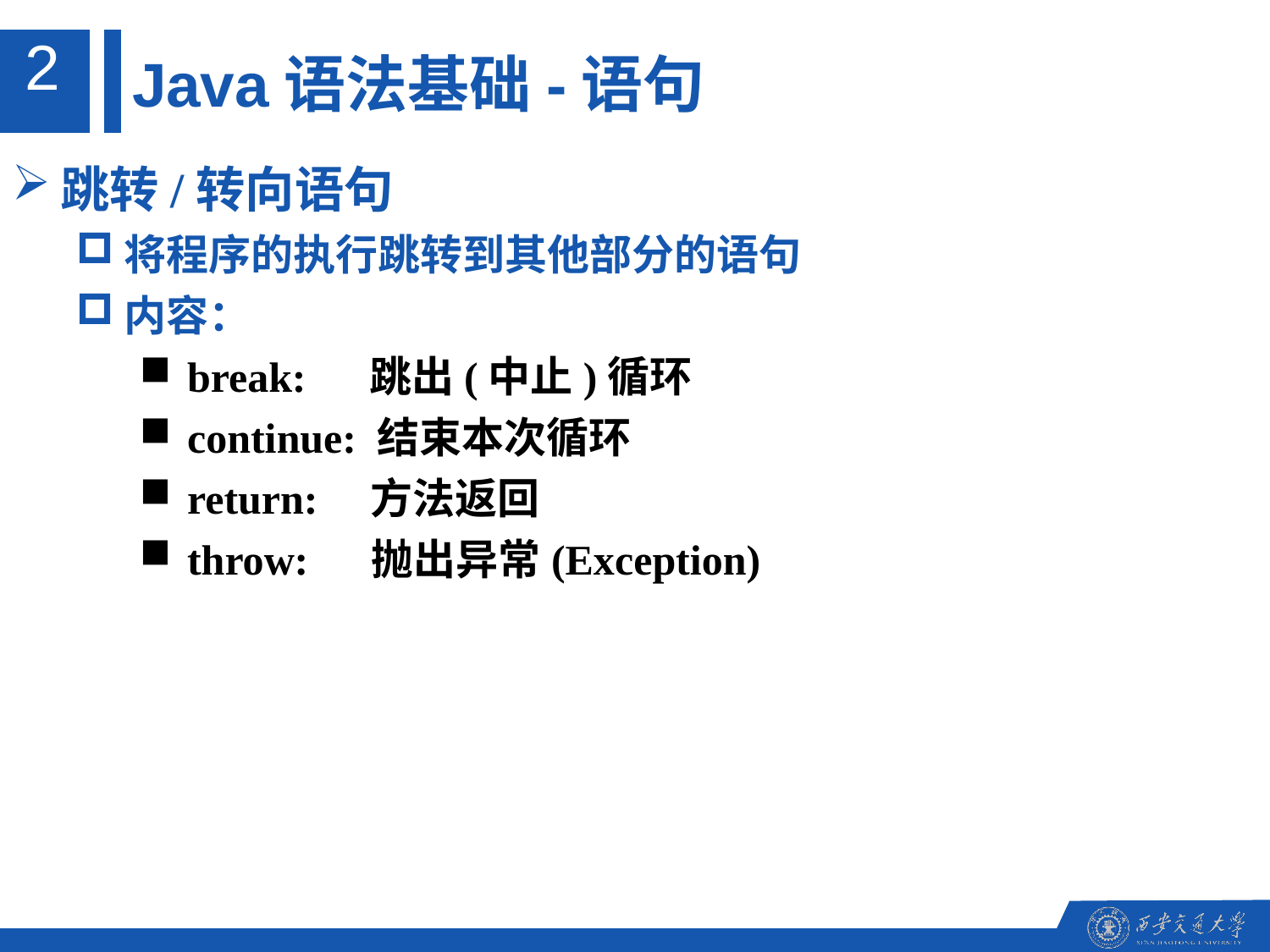

2
Java语法基础-语句

跳转/转向语句
将程序的执行跳转到其他部分的语句
内容：
break:     跳出(中止)循环
continue: 结束本次循环
return:    方法返回
throw:     抛出异常(Exception)